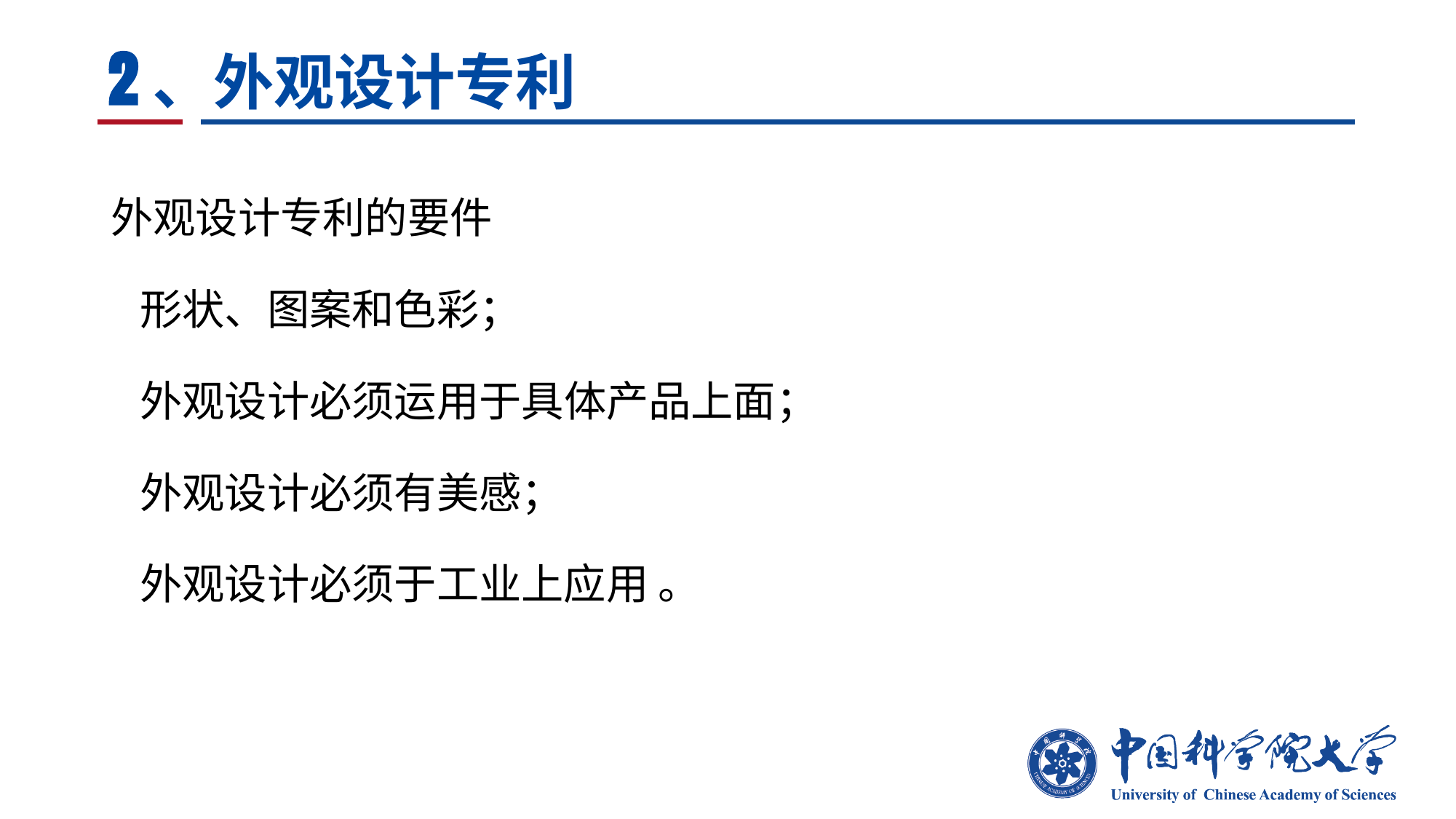

# 2、外观设计专利
外观设计专利的要件
  形状、图案和色彩；
  外观设计必须运用于具体产品上面；
  外观设计必须有美感；
  外观设计必须于工业上应用 。
13